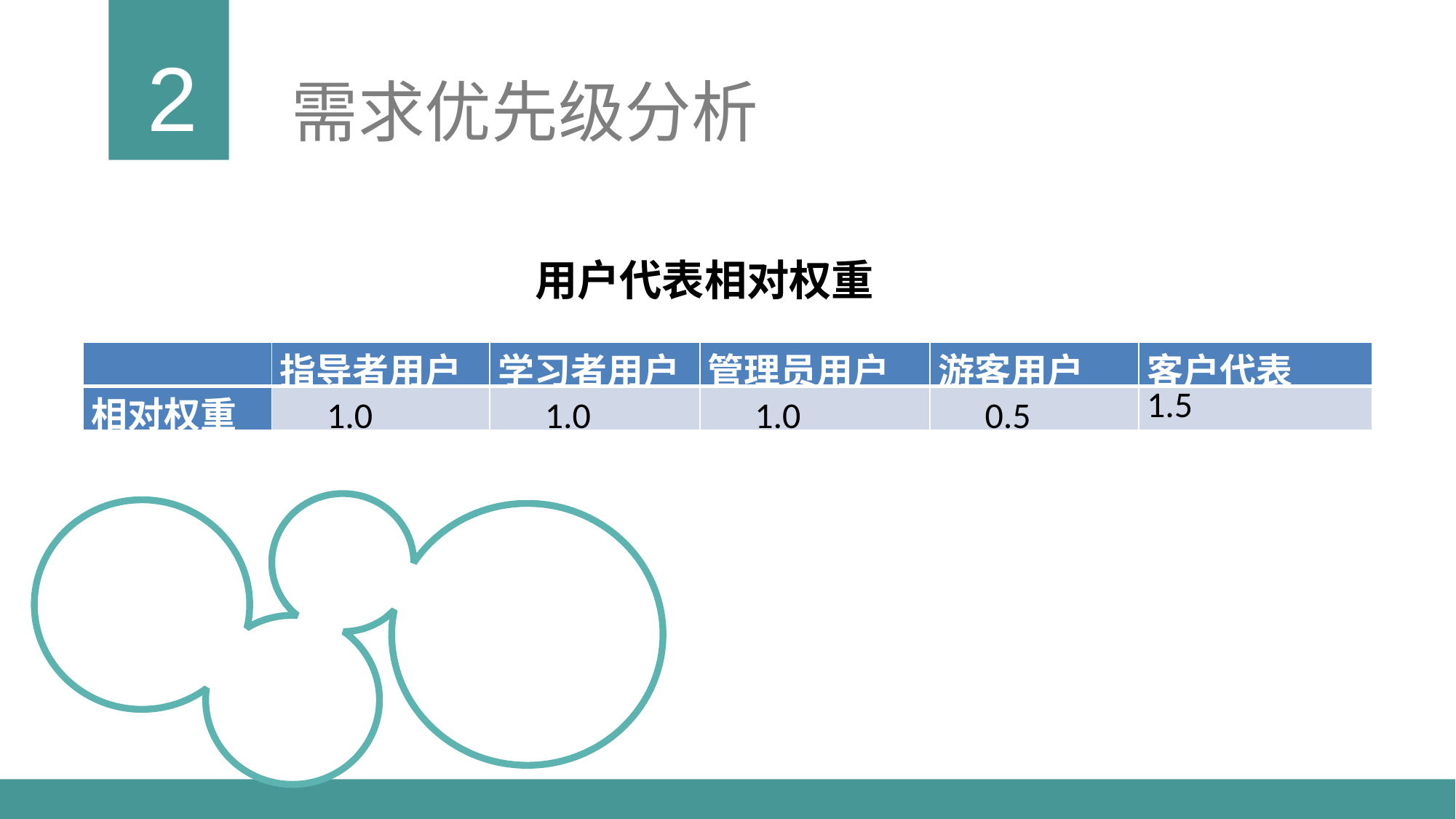

2
需求优先级分析
用户代表相对权重
|  | 指导者用户 | 学习者用户 | 管理员用户 | 游客用户 | 客户代表 |
| --- | --- | --- | --- | --- | --- |
| 相对权重 | 1.0 | 1.0 | 1.0 | 0.5 | 1.5 |